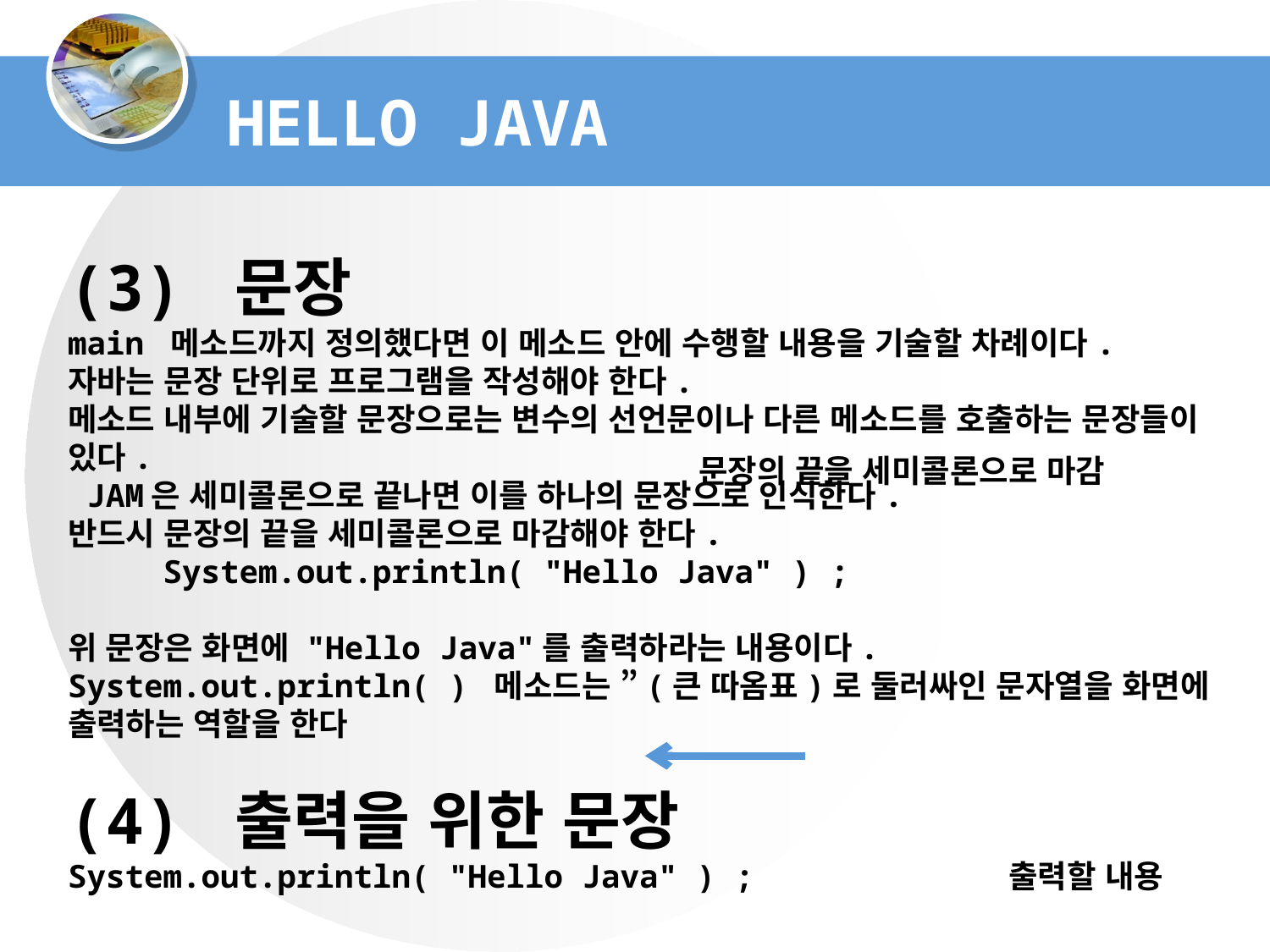

Hello Java
(3) 문장
main 메소드까지 정의했다면 이 메소드 안에 수행할 내용을 기술할 차례이다.
자바는 문장 단위로 프로그램을 작성해야 한다.
메소드 내부에 기술할 문장으로는 변수의 선언문이나 다른 메소드를 호출하는 문장들이 있다.
 JAM은 세미콜론으로 끝나면 이를 하나의 문장으로 인식한다.
반드시 문장의 끝을 세미콜론으로 마감해야 한다.
     System.out.println( "Hello Java" ) ;
위 문장은 화면에 "Hello Java"를 출력하라는 내용이다.
System.out.println( ) 메소드는 ”(큰 따옴표)로 둘러싸인 문자열을 화면에 출력하는 역할을 한다
(4) 출력을 위한 문장
System.out.println( "Hello Java" ) ;             출력할 내용
문장의 끝을 세미콜론으로 마감